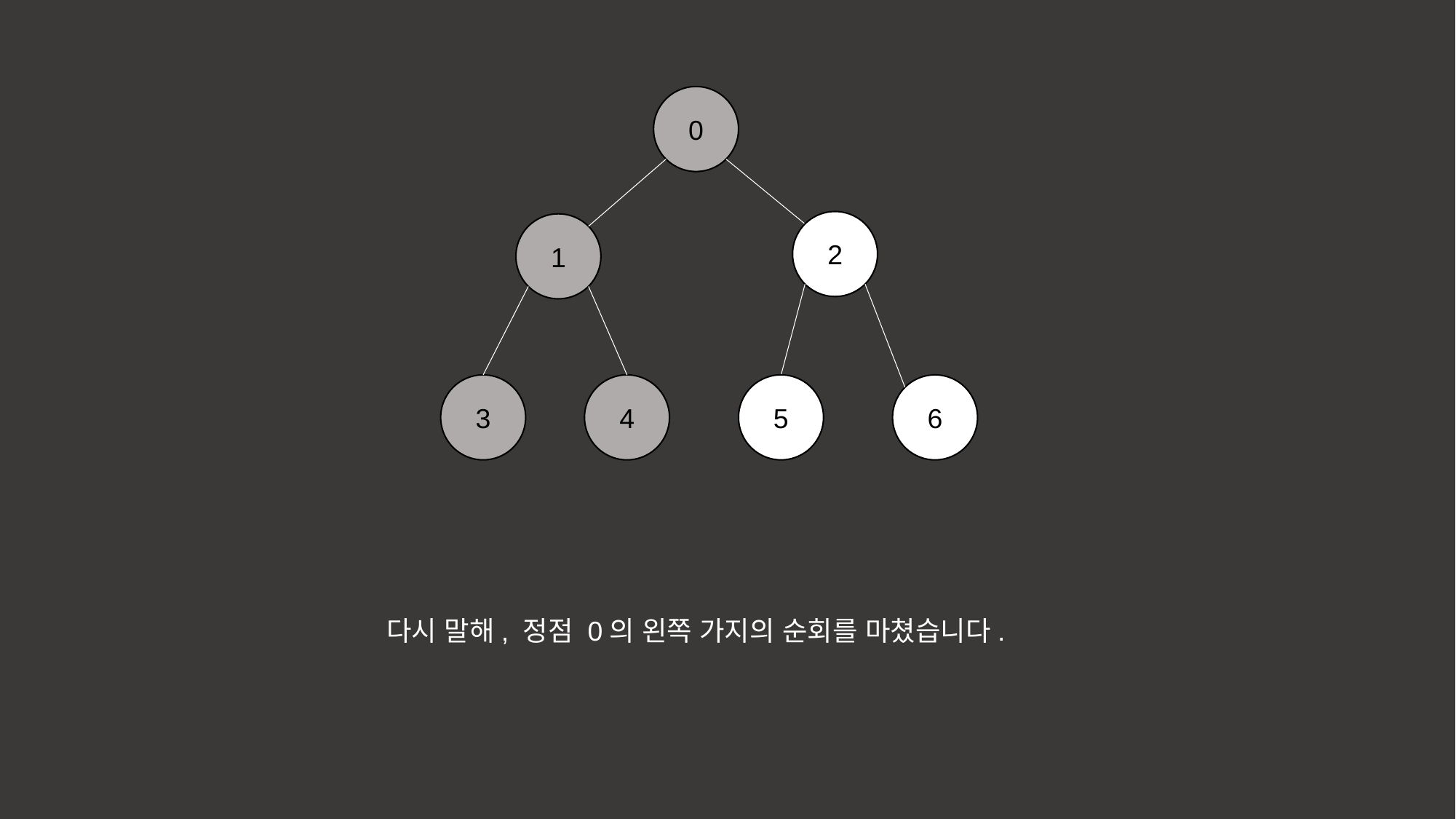

0
2
1
3
4
5
6
다시 말해, 정점 0의 왼쪽 가지의 순회를 마쳤습니다.